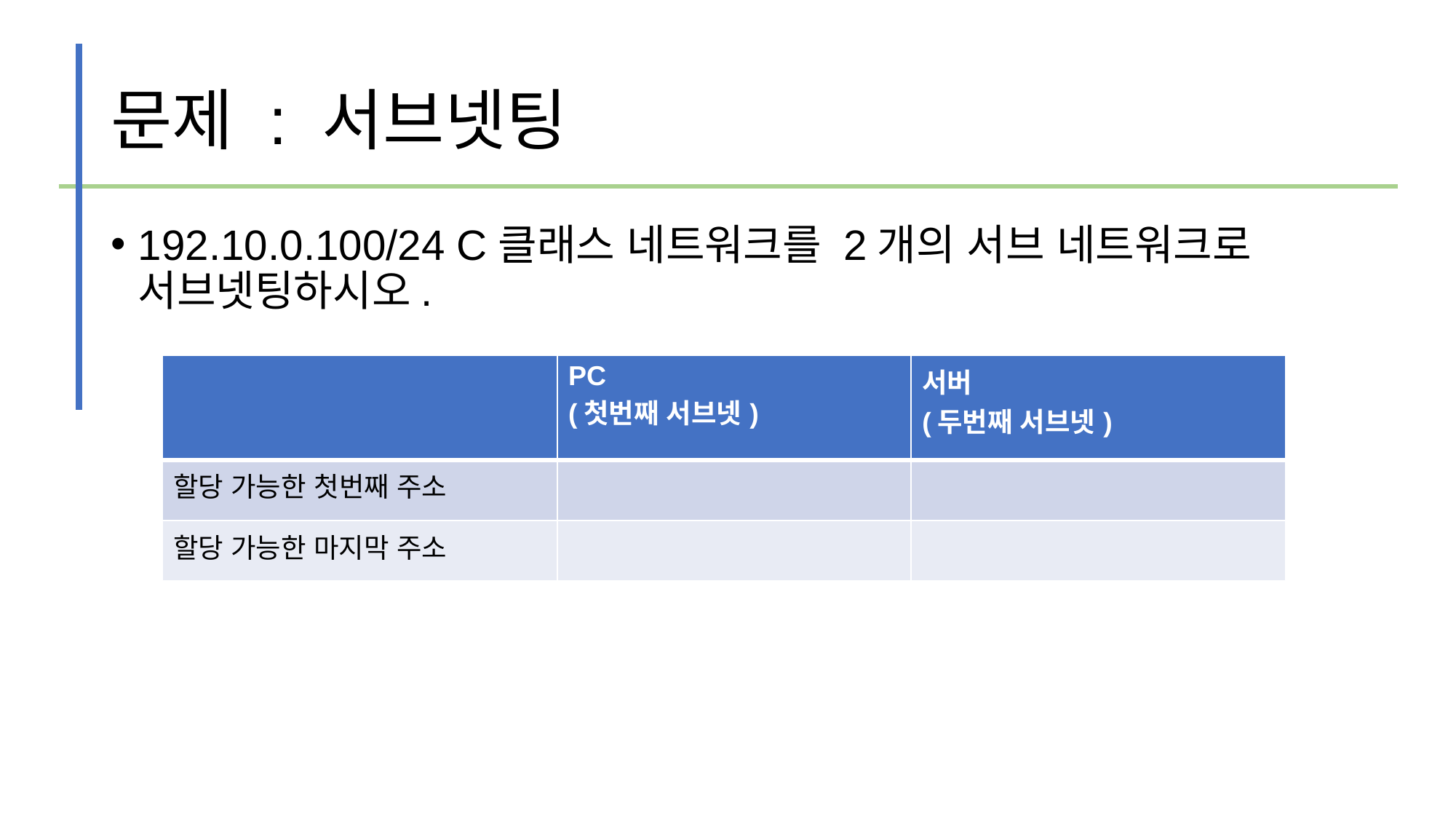

# 문제 : 서브넷팅
192.10.0.100/24 C클래스 네트워크를 2개의 서브 네트워크로 서브넷팅하시오.
|  | PC (첫번째 서브넷) | 서버 (두번째 서브넷) |
| --- | --- | --- |
| 할당 가능한 첫번째 주소 |  |  |
| 할당 가능한 마지막 주소 |  |  |